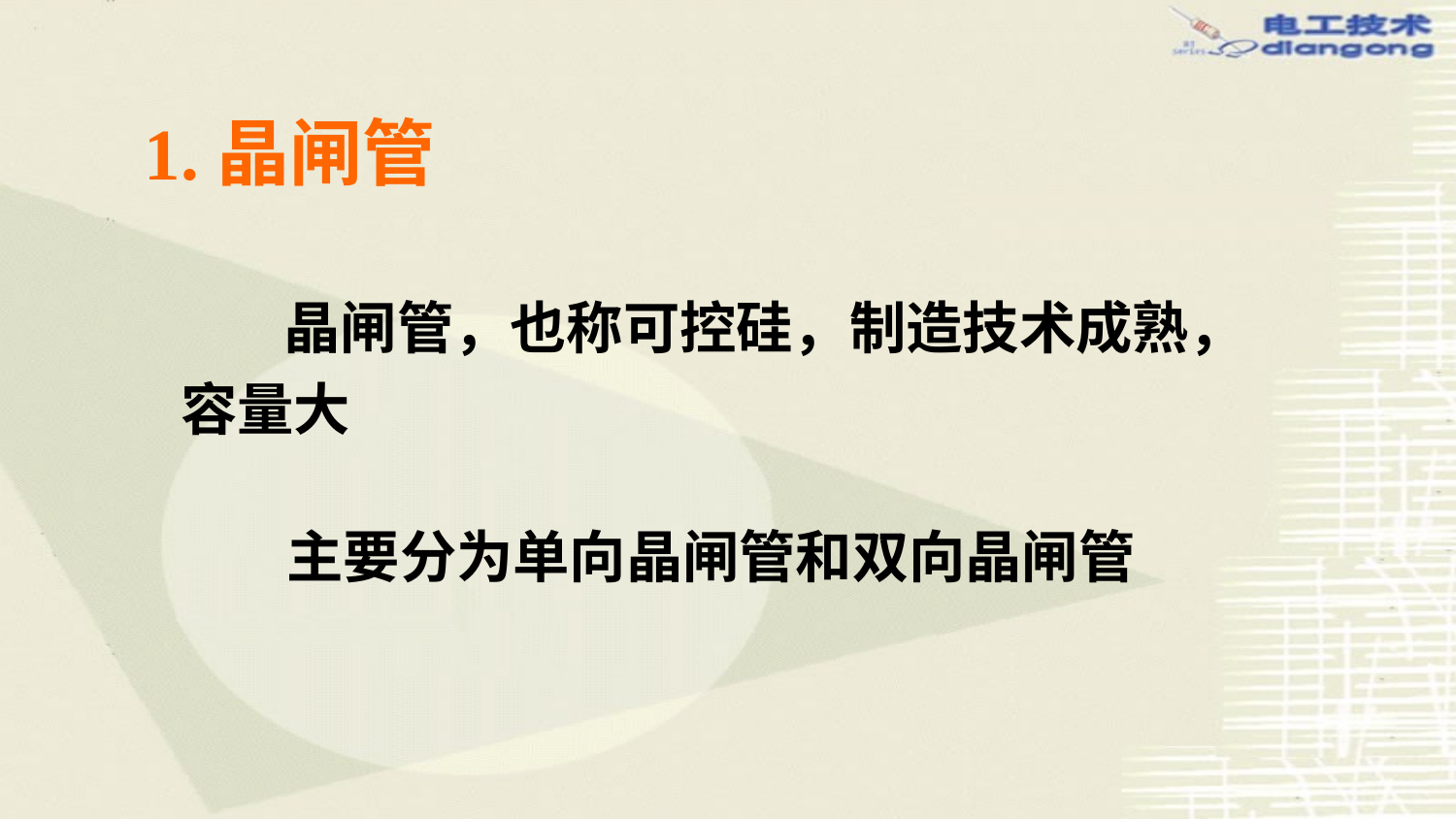

1.晶闸管
       晶闸管，也称可控硅，制造技术成熟，容量大
       主要分为单向晶闸管和双向晶闸管